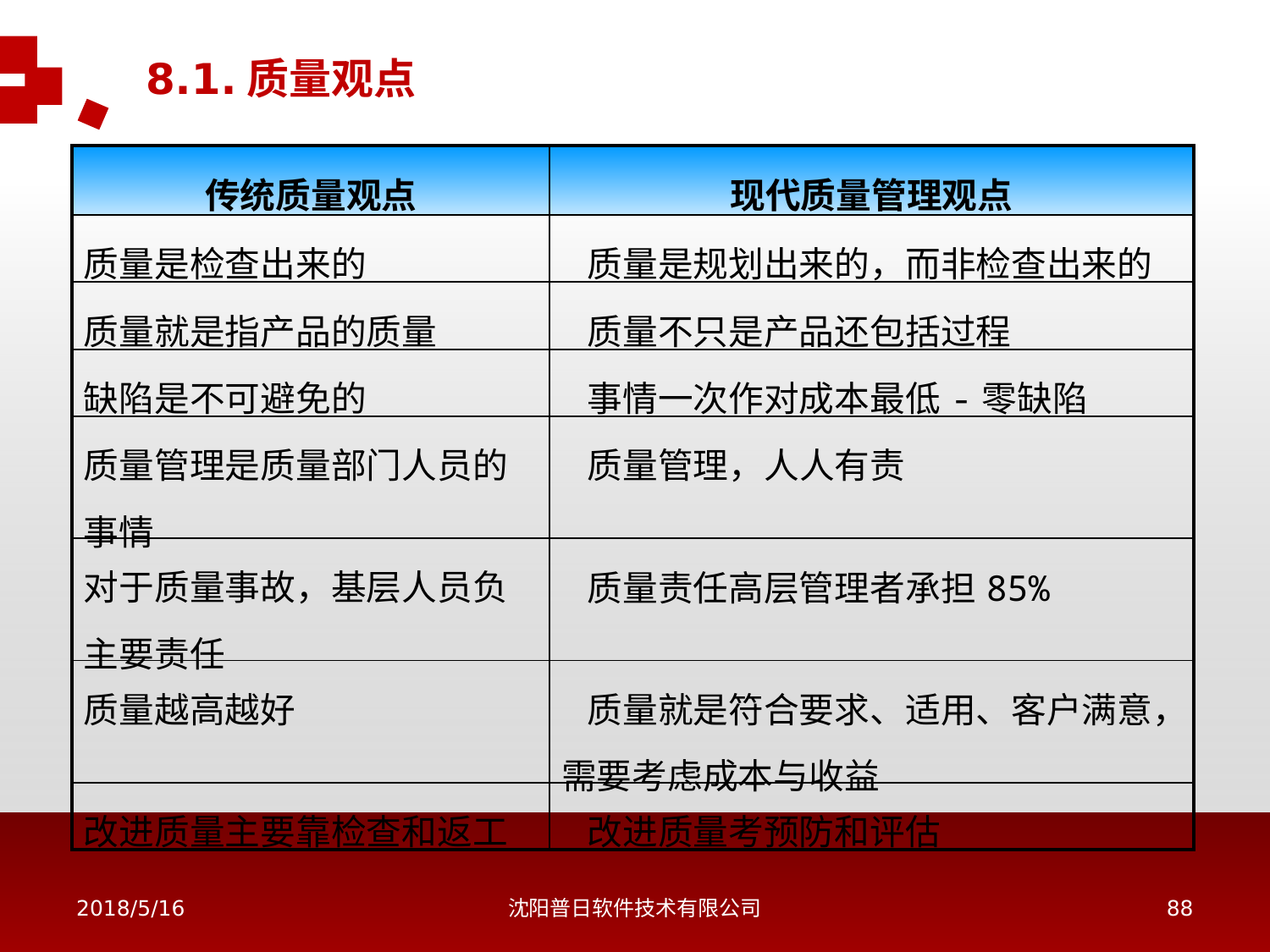

8.1.质量观点
| 传统质量观点 | 现代质量管理观点 |
| --- | --- |
| 质量是检查出来的 | 质量是规划出来的，而非检查出来的 |
| 质量就是指产品的质量 | 质量不只是产品还包括过程 |
| 缺陷是不可避免的 | 事情一次作对成本最低-零缺陷 |
| 质量管理是质量部门人员的事情 | 质量管理，人人有责 |
| 对于质量事故，基层人员负主要责任 | 质量责任高层管理者承担85% |
| 质量越高越好 | 质量就是符合要求、适用、客户满意，需要考虑成本与收益 |
| 改进质量主要靠检查和返工 | 改进质量考预防和评估 |
2018/5/16
沈阳普日软件技术有限公司
88